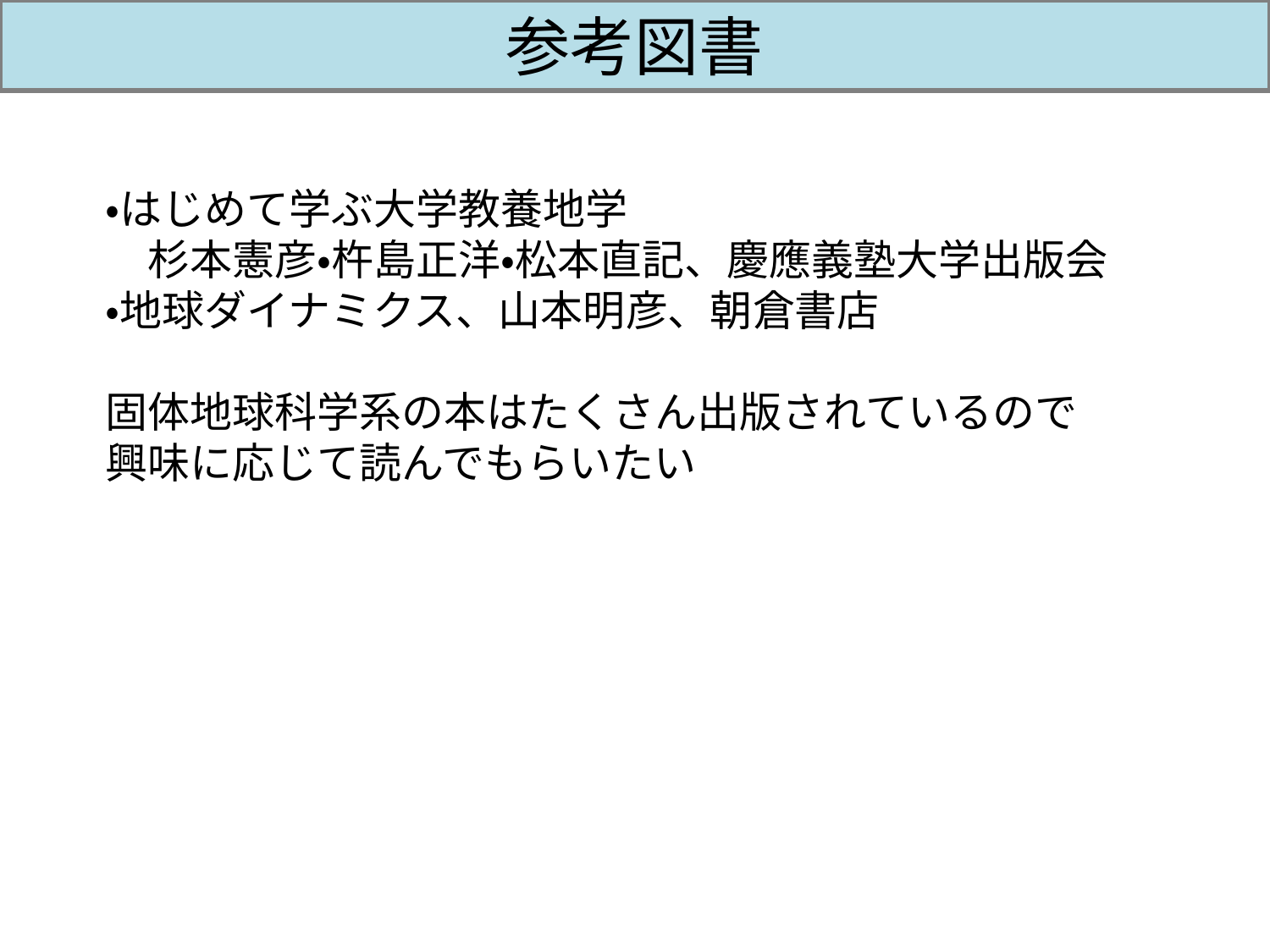

# 参考図書
・はじめて学ぶ大学教養地学
　杉本憲彦・杵島正洋・松本直記、慶應義塾大学出版会
・地球ダイナミクス、山本明彦、朝倉書店

固体地球科学系の本はたくさん出版されているので
興味に応じて読んでもらいたい